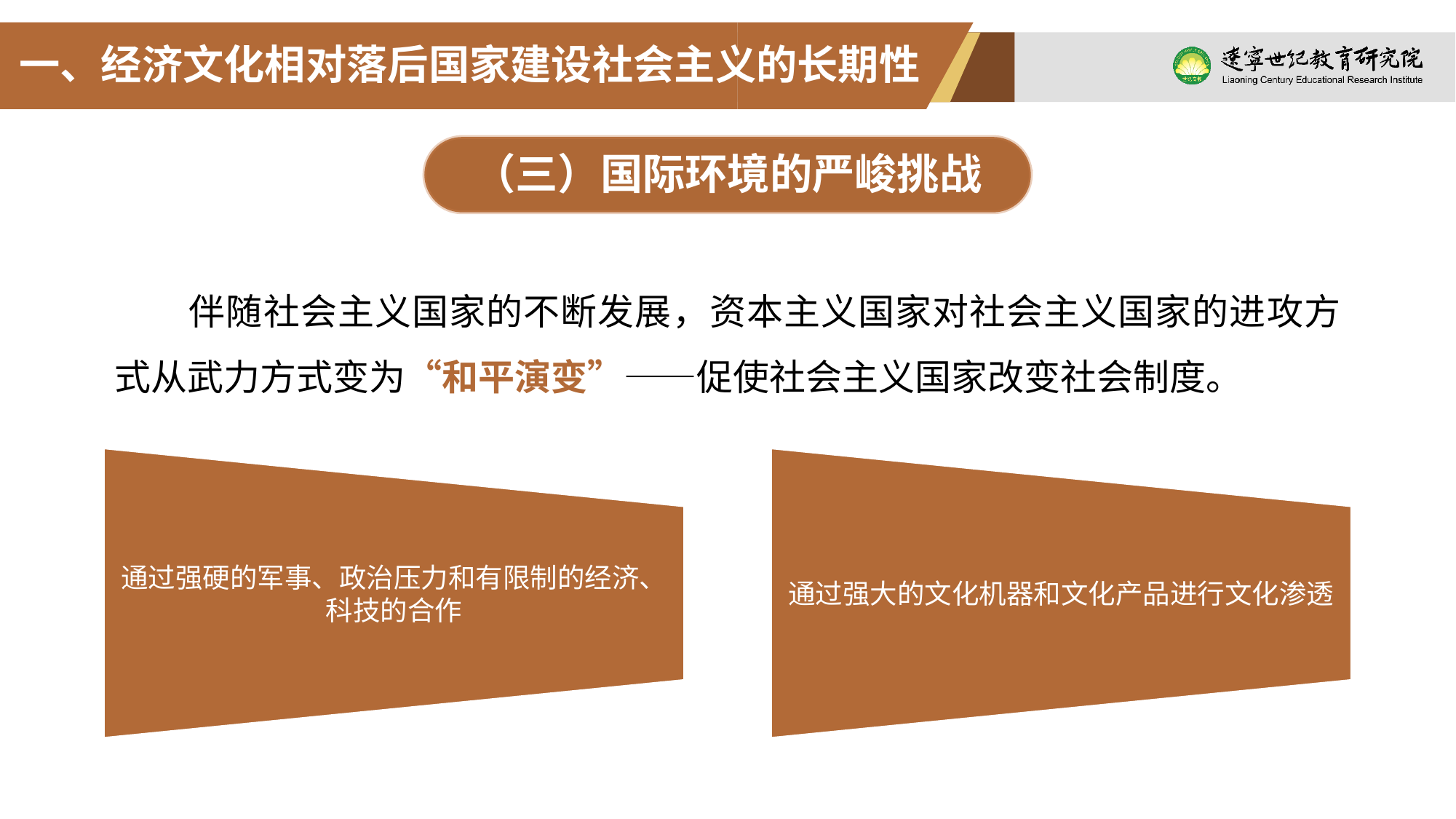

一、经济文化相对落后国家建设社会主义的长期性
（三）国际环境的严峻挑战
伴随社会主义国家的不断发展，资本主义国家对社会主义国家的进攻方式从武力方式变为“和平演变”——促使社会主义国家改变社会制度。
通过强硬的军事、政治压力和有限制的经济、科技的合作
通过强大的文化机器和文化产品进行文化渗透